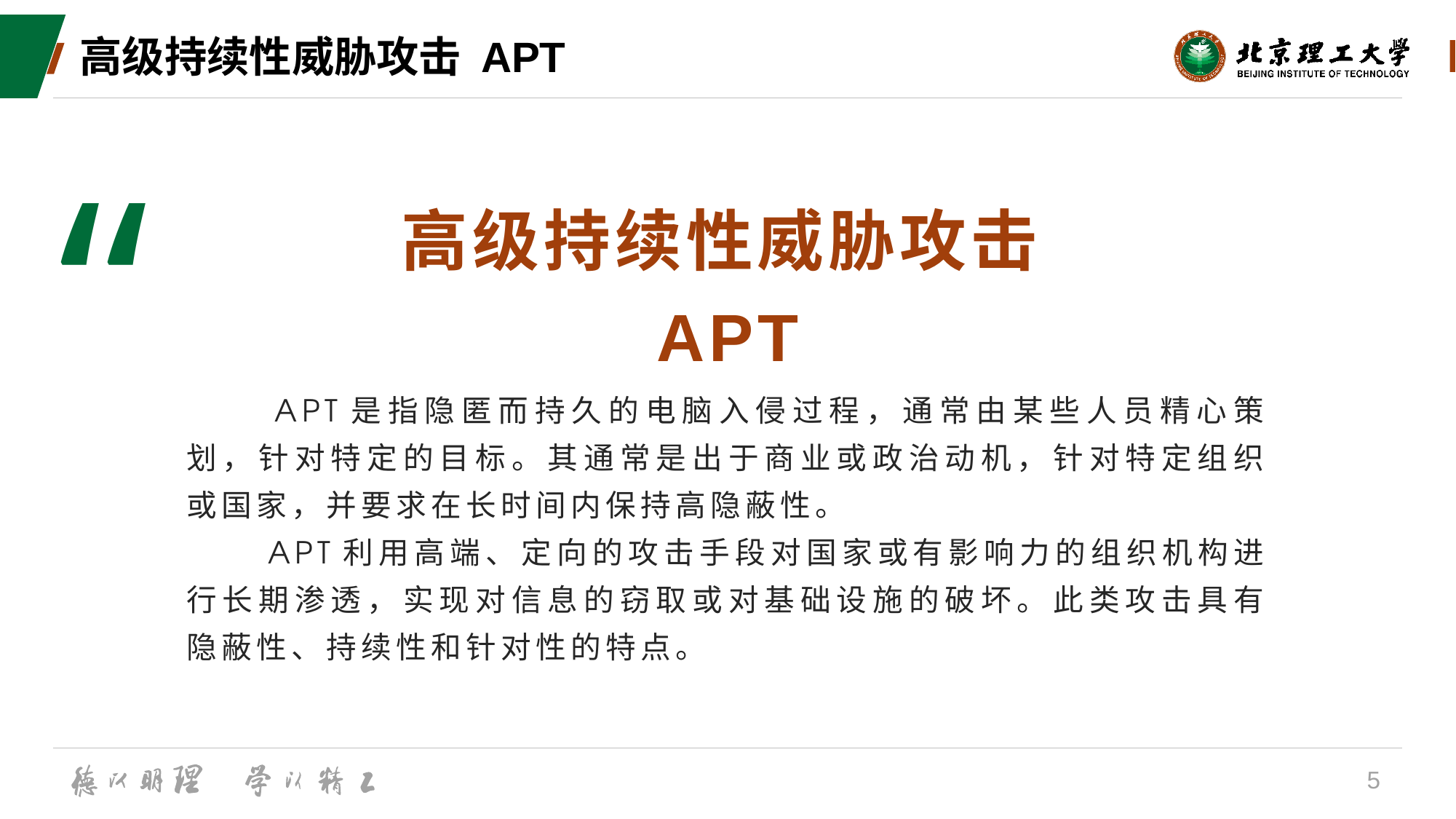

# 高级持续性威胁攻击 APT
“

高级持续性威胁攻击APT
      APT是指隐匿而持久的电脑入侵过程，通常由某些人员精心策划，针对特定的目标。其通常是出于商业或政治动机，针对特定组织或国家，并要求在长时间内保持高隐蔽性。
      APT利用高端、定向的攻击手段对国家或有影响力的组织机构进行长期渗透，实现对信息的窃取或对基础设施的破坏。此类攻击具有隐蔽性、持续性和针对性的特点。